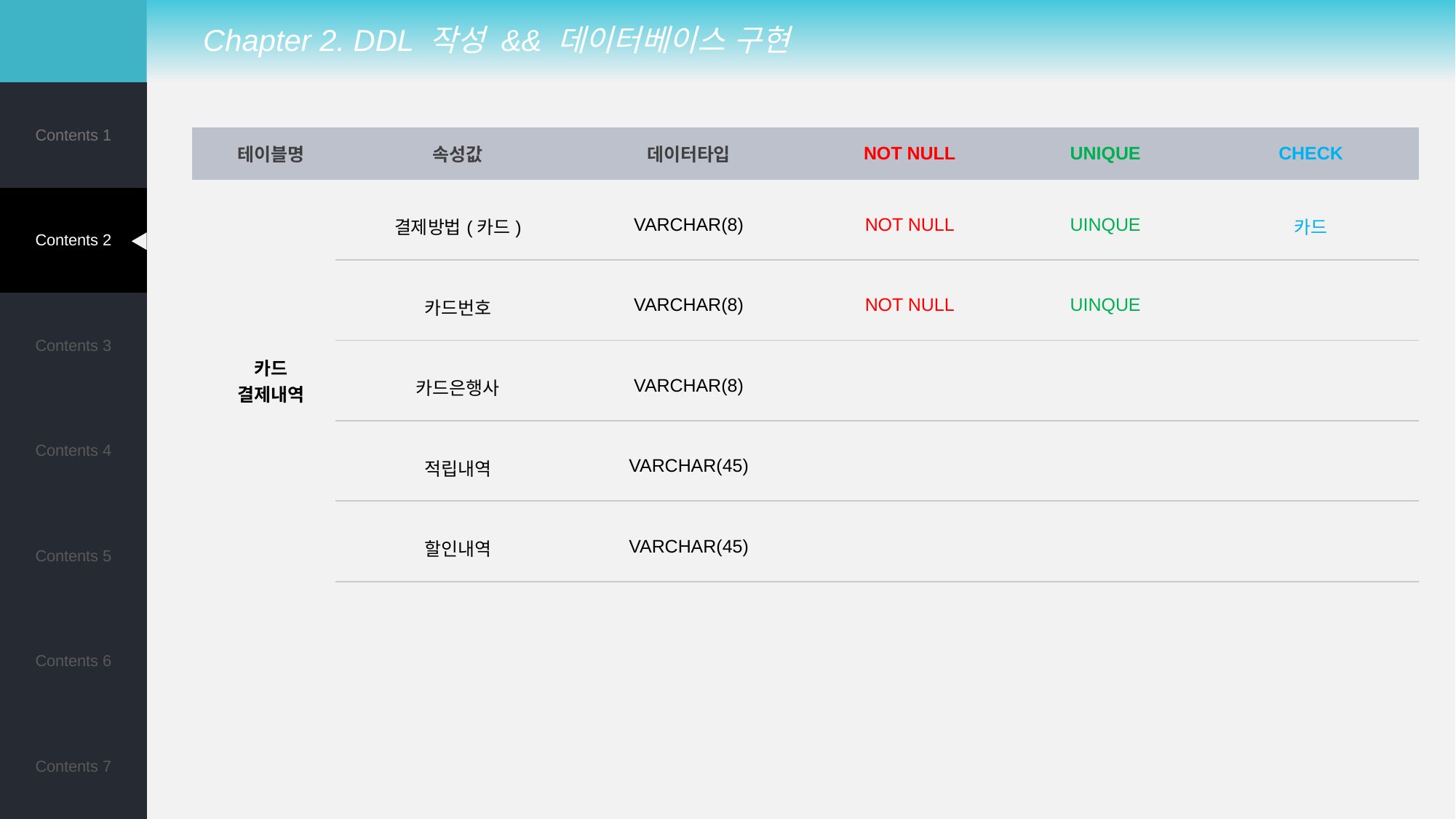

Chapter 2. DDL 작성 && 데이터베이스 구현
| Contents 1 |
| --- |
| Contents 2 |
| Contents 3 |
| Contents 4 |
| Contents 5 |
| Contents 6 |
| Contents 7 |
| 테이블명 | 속성값 | 데이터타입 | NOT NULL | UNIQUE | CHECK |
| --- | --- | --- | --- | --- | --- |
| 카드 결제내역 | 결제방법(카드) | VARCHAR(8) | NOT NULL | UINQUE | 카드 |
|  | 카드번호 | VARCHAR(8) | NOT NULL | UINQUE |  |
|  | 카드은행사 | VARCHAR(8) |  |  |  |
|  | 적립내역 | VARCHAR(45) |  |  |  |
|  | 할인내역 | VARCHAR(45) |  |  |  |